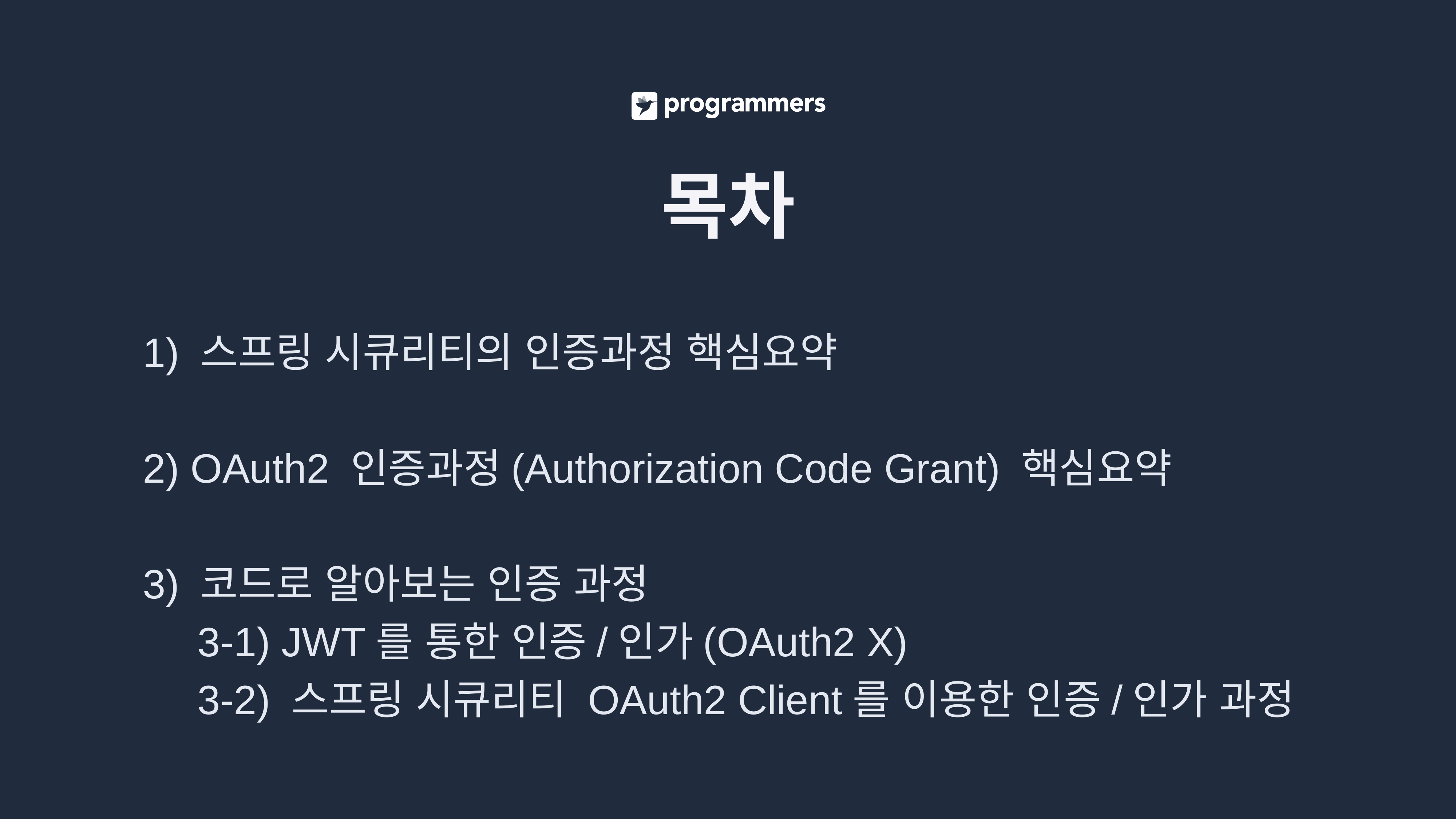

# 목차
1) 스프링 시큐리티의 인증과정 핵심요약

2) OAuth2 인증과정(Authorization Code Grant) 핵심요약

3) 코드로 알아보는 인증 과정
	3-1) JWT를 통한 인증/인가(OAuth2 X)
	3-2) 스프링 시큐리티 OAuth2 Client를 이용한 인증/인가 과정